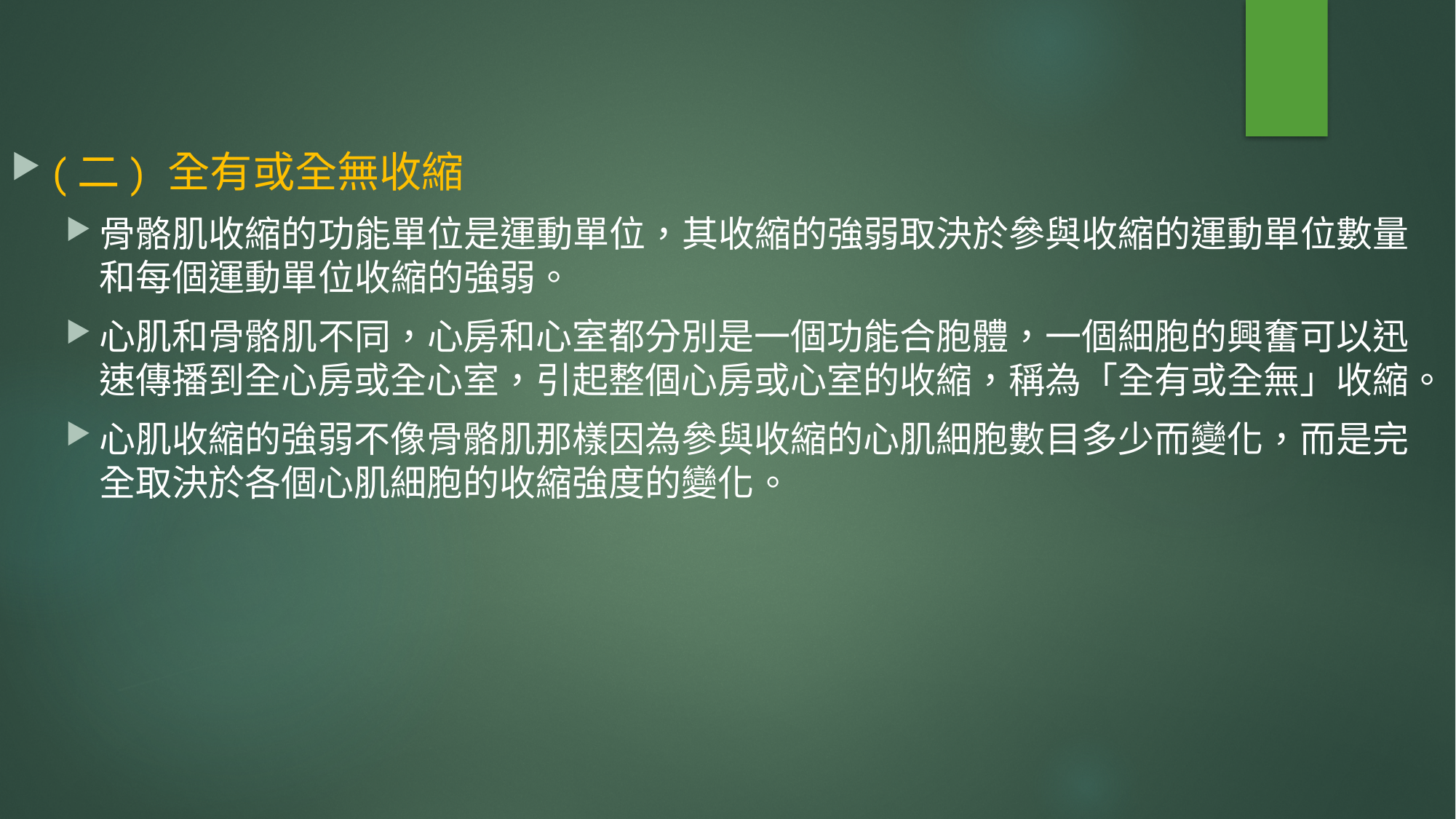

(二) 全有或全無收縮
骨骼肌收縮的功能單位是運動單位，其收縮的強弱取決於參與收縮的運動單位數量和每個運動單位收縮的強弱。
心肌和骨骼肌不同，心房和心室都分別是一個功能合胞體，一個細胞的興奮可以迅速傳播到全心房或全心室，引起整個心房或心室的收縮，稱為「全有或全無」收縮。
心肌收縮的強弱不像骨骼肌那樣因為參與收縮的心肌細胞數目多少而變化，而是完全取決於各個心肌細胞的收縮強度的變化。